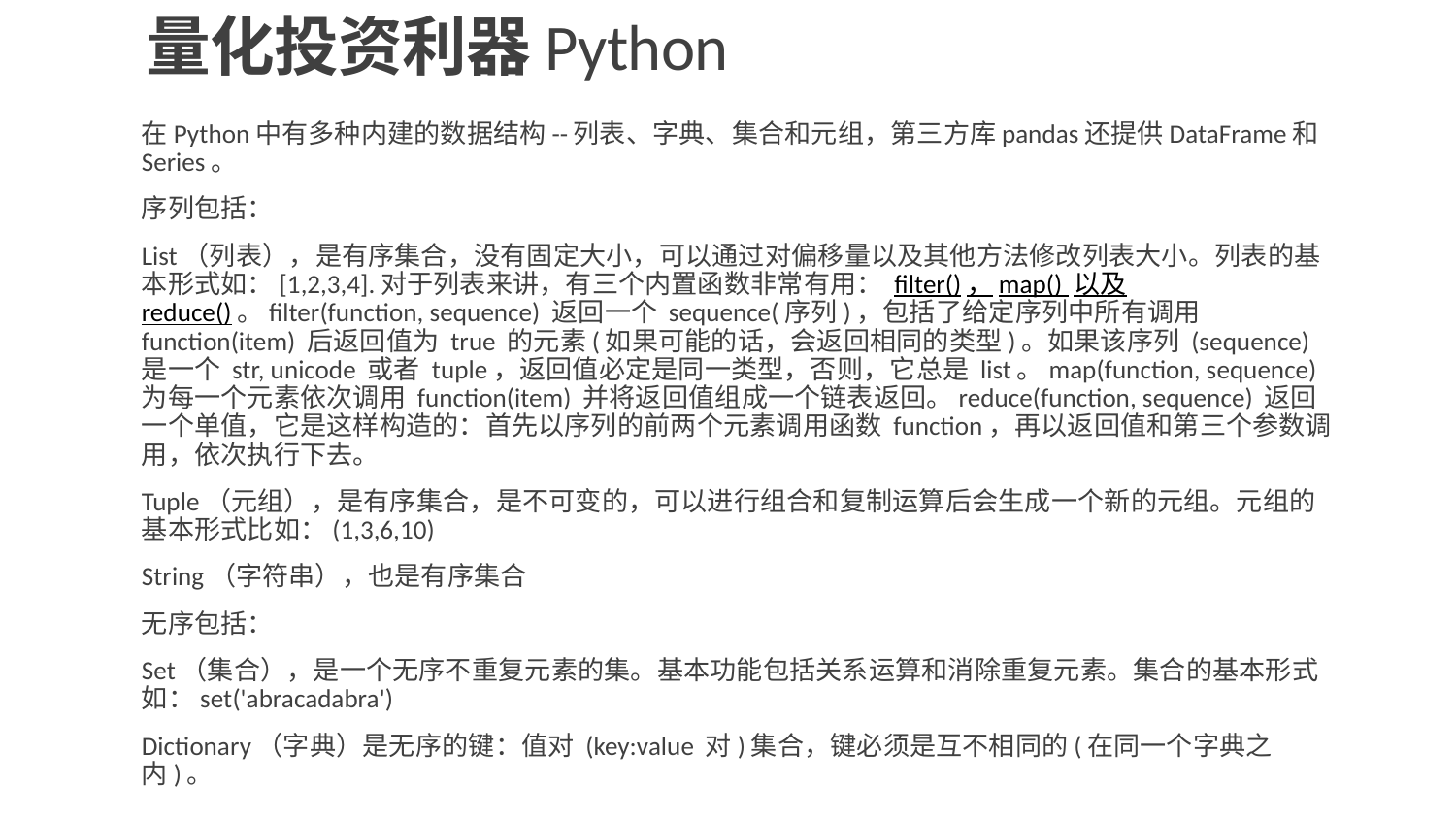

# 量化投资利器Python
在Python中有多种内建的数据结构--列表、字典、集合和元组，第三方库pandas还提供DataFrame和Series。
序列包括：
List（列表），是有序集合，没有固定大小，可以通过对偏移量以及其他方法修改列表大小。列表的基本形式如：[1,2,3,4].对于列表来讲，有三个内置函数非常有用： filter()，map() 以及 reduce()。filter(function, sequence) 返回一个 sequence(序列)，包括了给定序列中所有调用 function(item) 后返回值为 true 的元素(如果可能的话，会返回相同的类型)。如果该序列 (sequence)是一个 str, unicode 或者 tuple，返回值必定是同一类型，否则，它总是 list。map(function, sequence) 为每一个元素依次调用 function(item) 并将返回值组成一个链表返回。reduce(function, sequence) 返回一个单值，它是这样构造的：首先以序列的前两个元素调用函数 function，再以返回值和第三个参数调用，依次执行下去。
Tuple（元组），是有序集合，是不可变的，可以进行组合和复制运算后会生成一个新的元组。元组的基本形式比如：(1,3,6,10)
String（字符串），也是有序集合
无序包括：
Set（集合），是一个无序不重复元素的集。基本功能包括关系运算和消除重复元素。集合的基本形式如：set('abracadabra')
Dictionary（字典）是无序的键：值对 (key:value 对)集合，键必须是互不相同的(在同一个字典之内)。
44